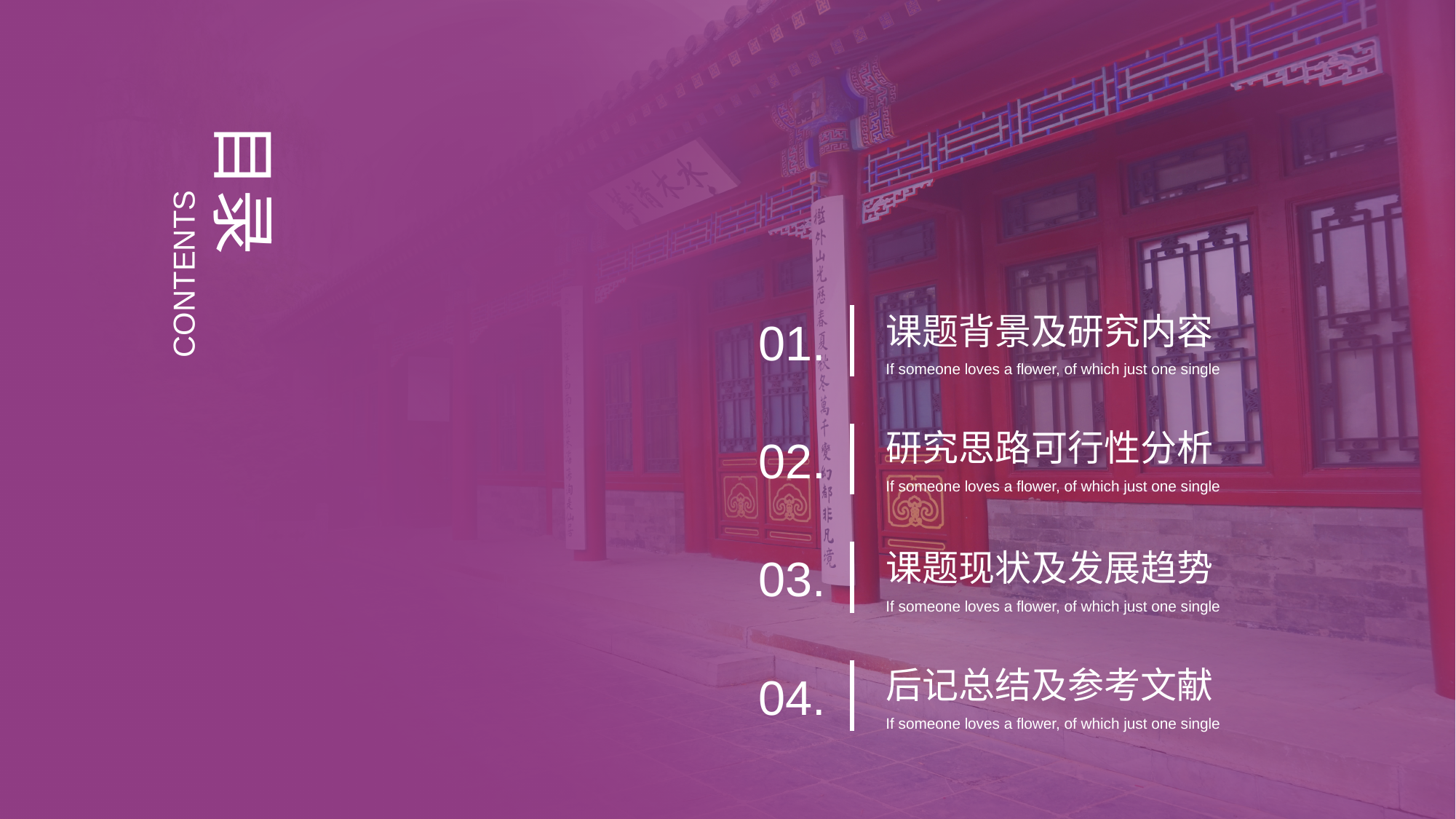

目录
CONTENTS
课题背景及研究内容
01.
If someone loves a flower, of which just one single
研究思路可行性分析
02.
If someone loves a flower, of which just one single
课题现状及发展趋势

03.
If someone loves a flower, of which just one single
后记总结及参考文献
04.
If someone loves a flower, of which just one single